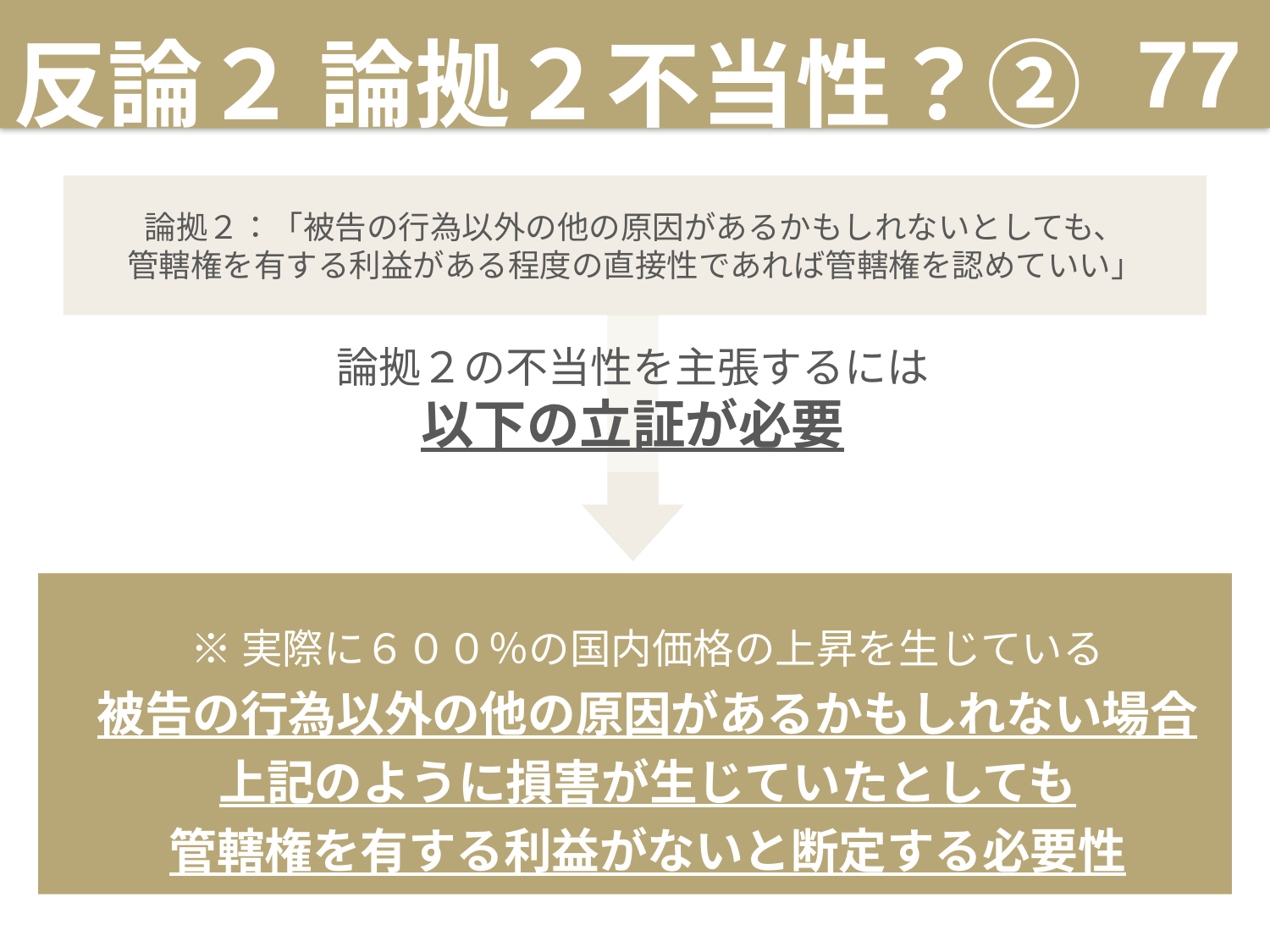

# 反論２ 論拠２不当性？②
77
論拠２：「被告の行為以外の他の原因があるかもしれないとしても、
管轄権を有する利益がある程度の直接性であれば管轄権を認めていい」

論拠２の不当性を主張するには
以下の立証が必要

※実際に６００％の国内価格の上昇を生じている
被告の行為以外の他の原因があるかもしれない場合
上記のように損害が生じていたとしても
管轄権を有する利益がないと断定する必要性